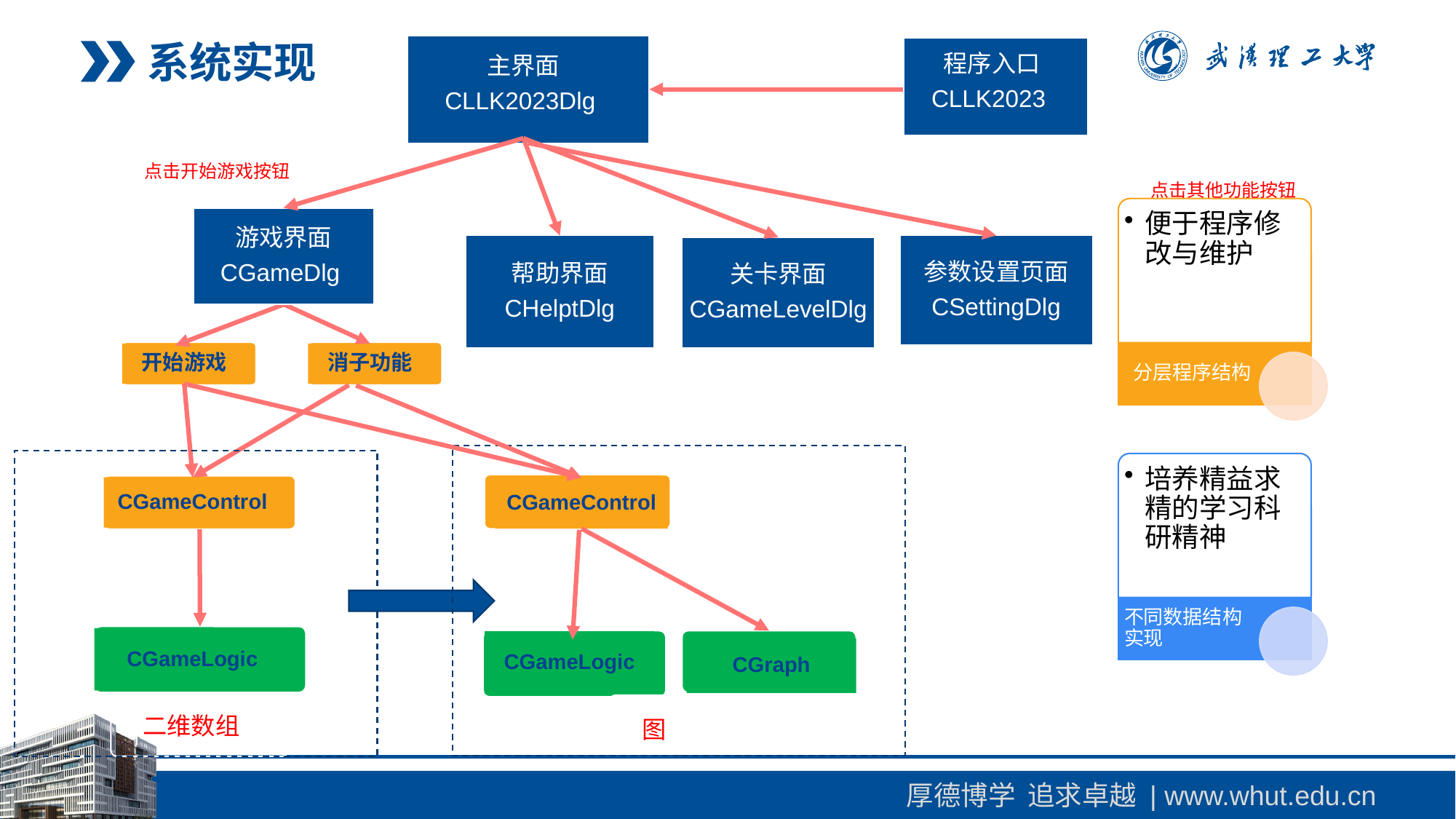

主界面
CLLK2023Dlg

程序入口
CLLK2023

系统实现
点击开始游戏按钮
点击其他功能按钮
便于程序修改与维护
 分层程序结构
培养精益求精的学习科研精神
不同数据结构实现

游戏界面
 CGameDlg

帮助界面
CHelptDlg

参数设置页面
CSettingDlg

关卡界面
CGameLevelDlg

开始游戏

消子功能

CGameControl

CGameLogic

二维数组

CGameControl

CGraph

CGameLogic

图